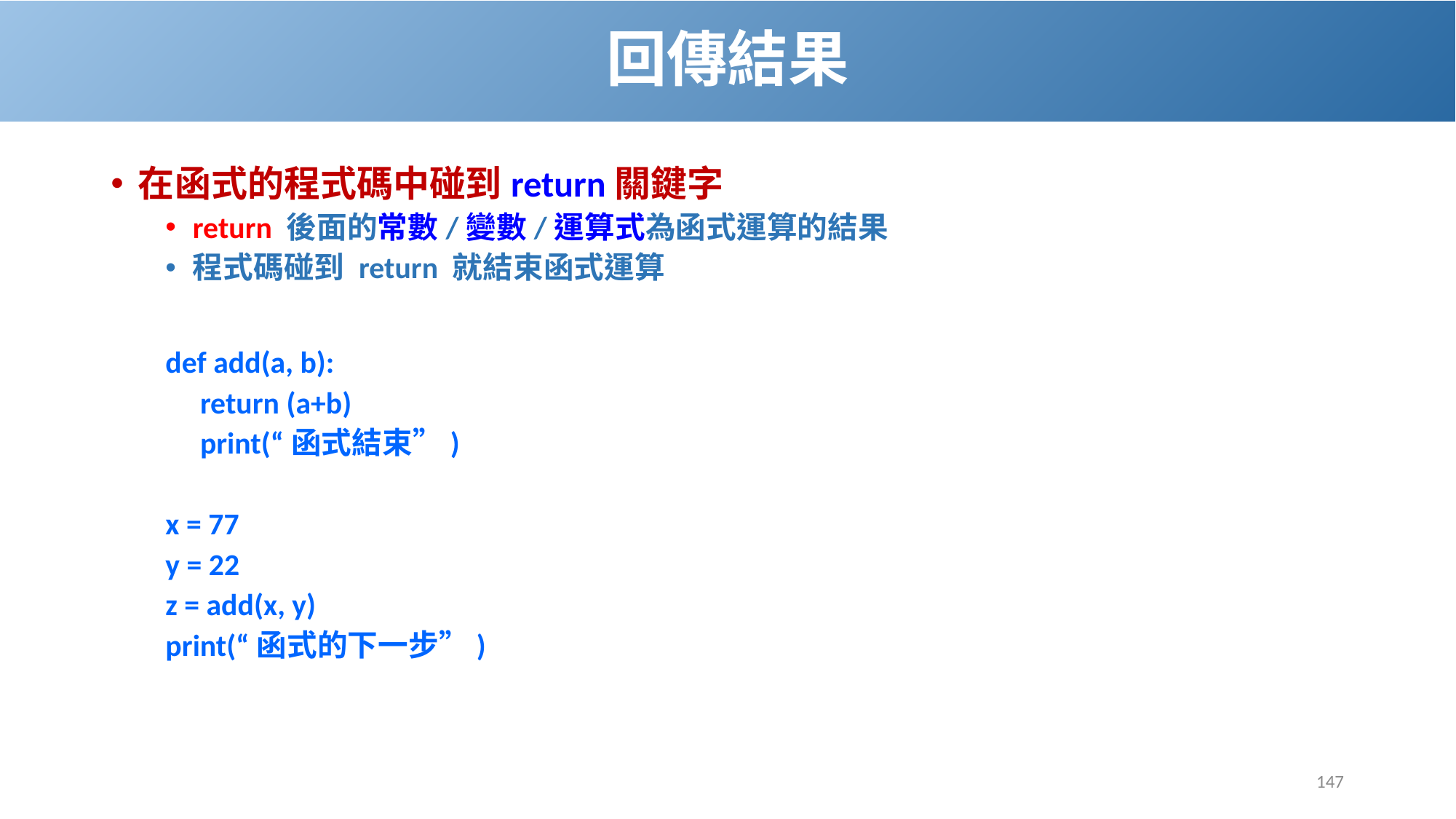

# 回傳結果
在函式的程式碼中碰到return關鍵字
return 後面的常數/變數/運算式為函式運算的結果
程式碼碰到 return 就結束函式運算

def add(a, b):
     return (a+b)
     print(“函式結束”)

x = 77
y = 22
z = add(x, y)
print(“函式的下一步”)
147